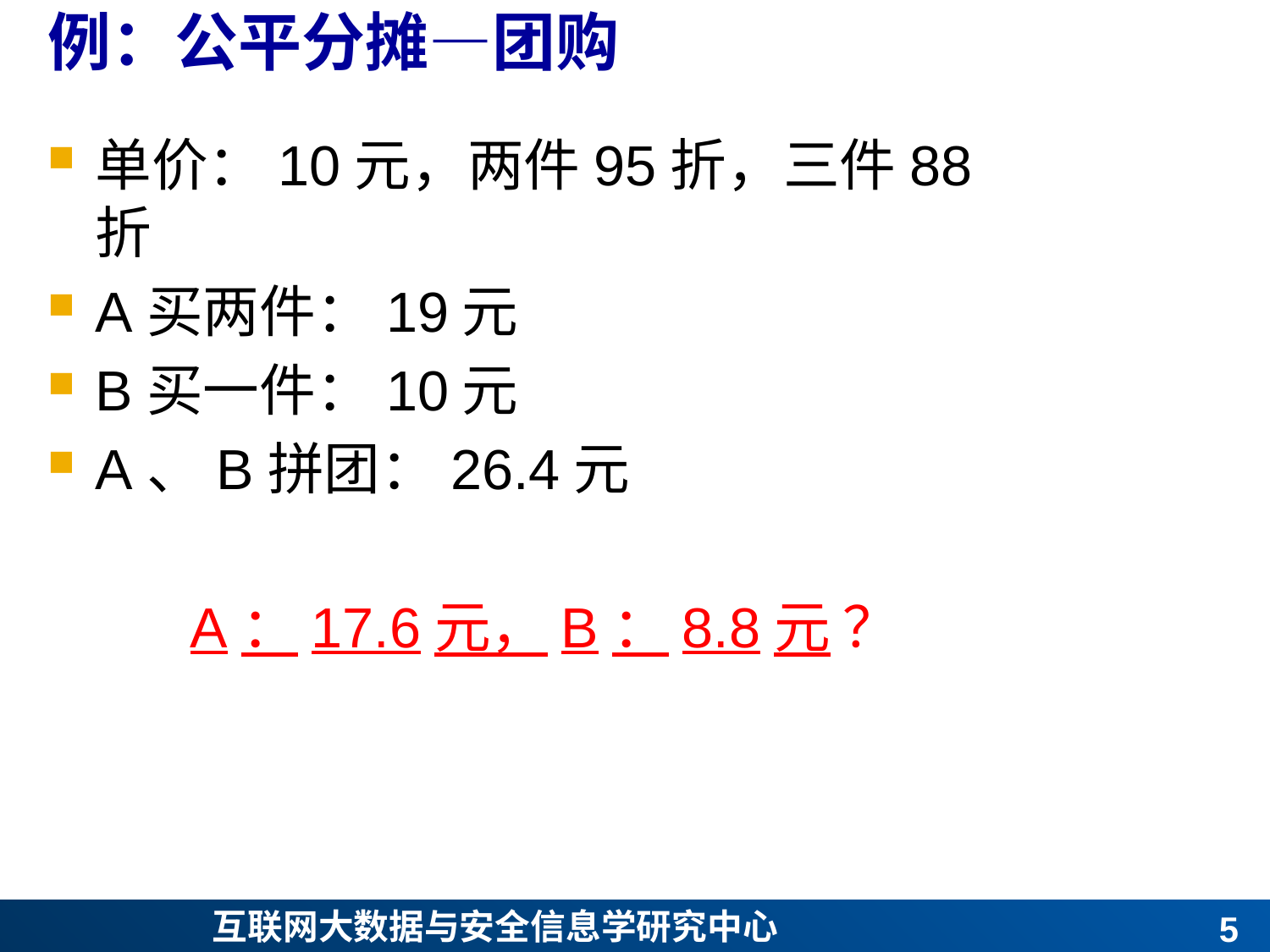

# 例：公平分摊—团购
单价：10元，两件95折，三件88折
A买两件：19元
B买一件：10元
A、B拼团：26.4元

A：17.6元，B：8.8元 ？

5